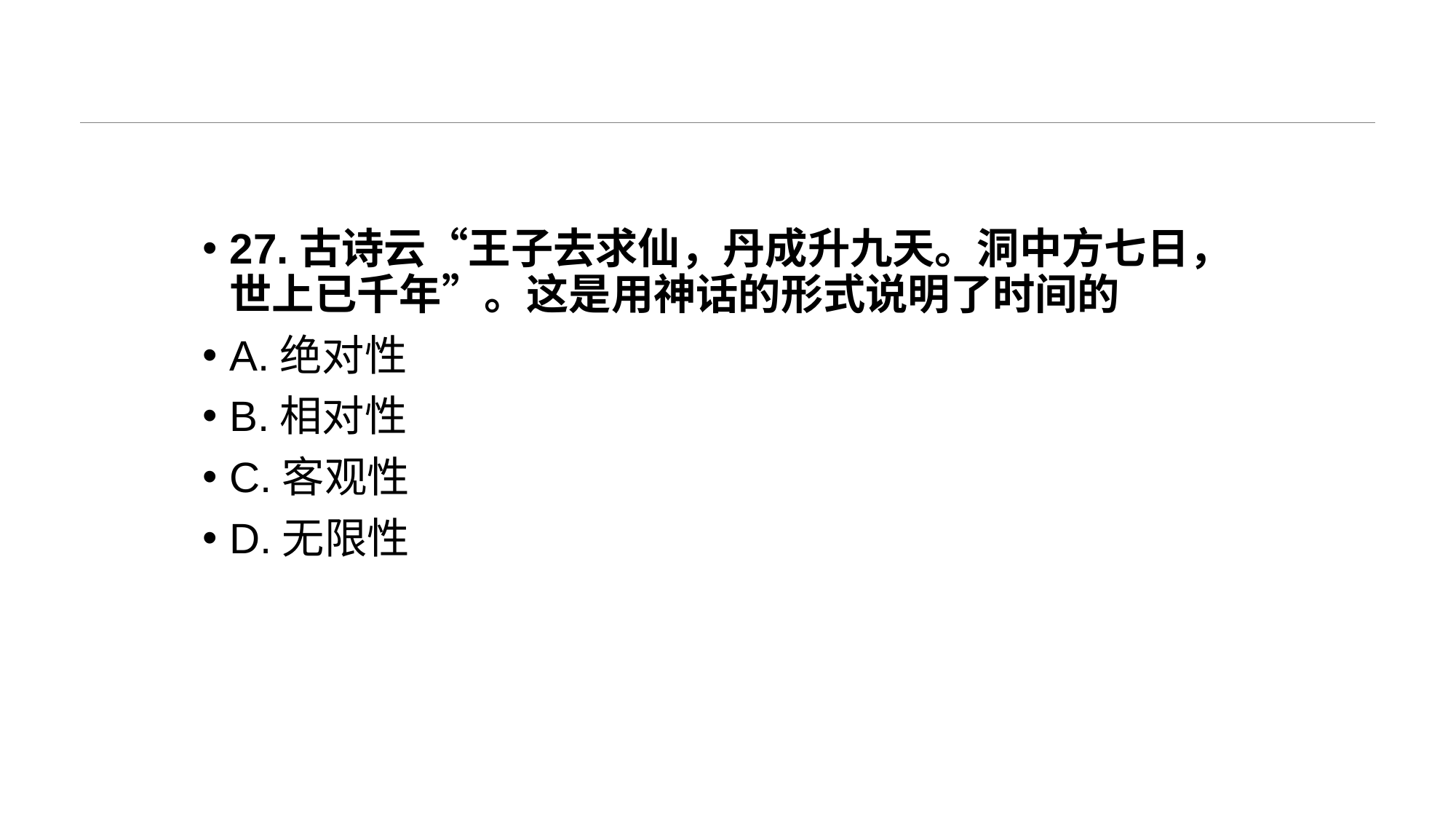

#
27.古诗云“王子去求仙，丹成升九天。洞中方七日，世上已千年”。这是用神话的形式说明了时间的
A.绝对性
B.相对性
C.客观性
D.无限性